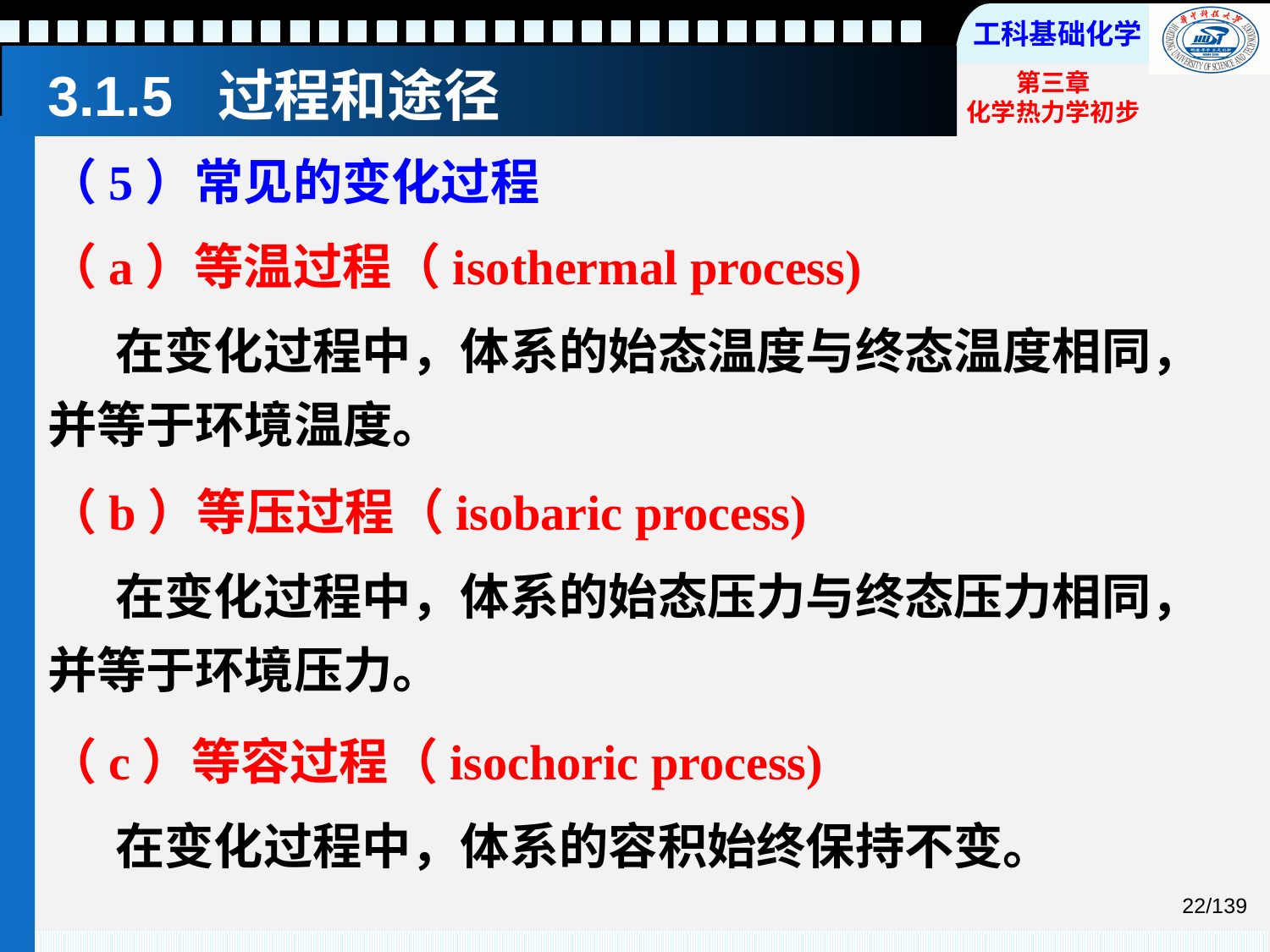

# 3.1.5  过程和途径
（5）常见的变化过程
（a）等温过程（isothermal process)
     在变化过程中，体系的始态温度与终态温度相同，并等于环境温度。
（b）等压过程（isobaric process)
     在变化过程中，体系的始态压力与终态压力相同，并等于环境压力。
（c）等容过程（isochoric process)
     在变化过程中，体系的容积始终保持不变。